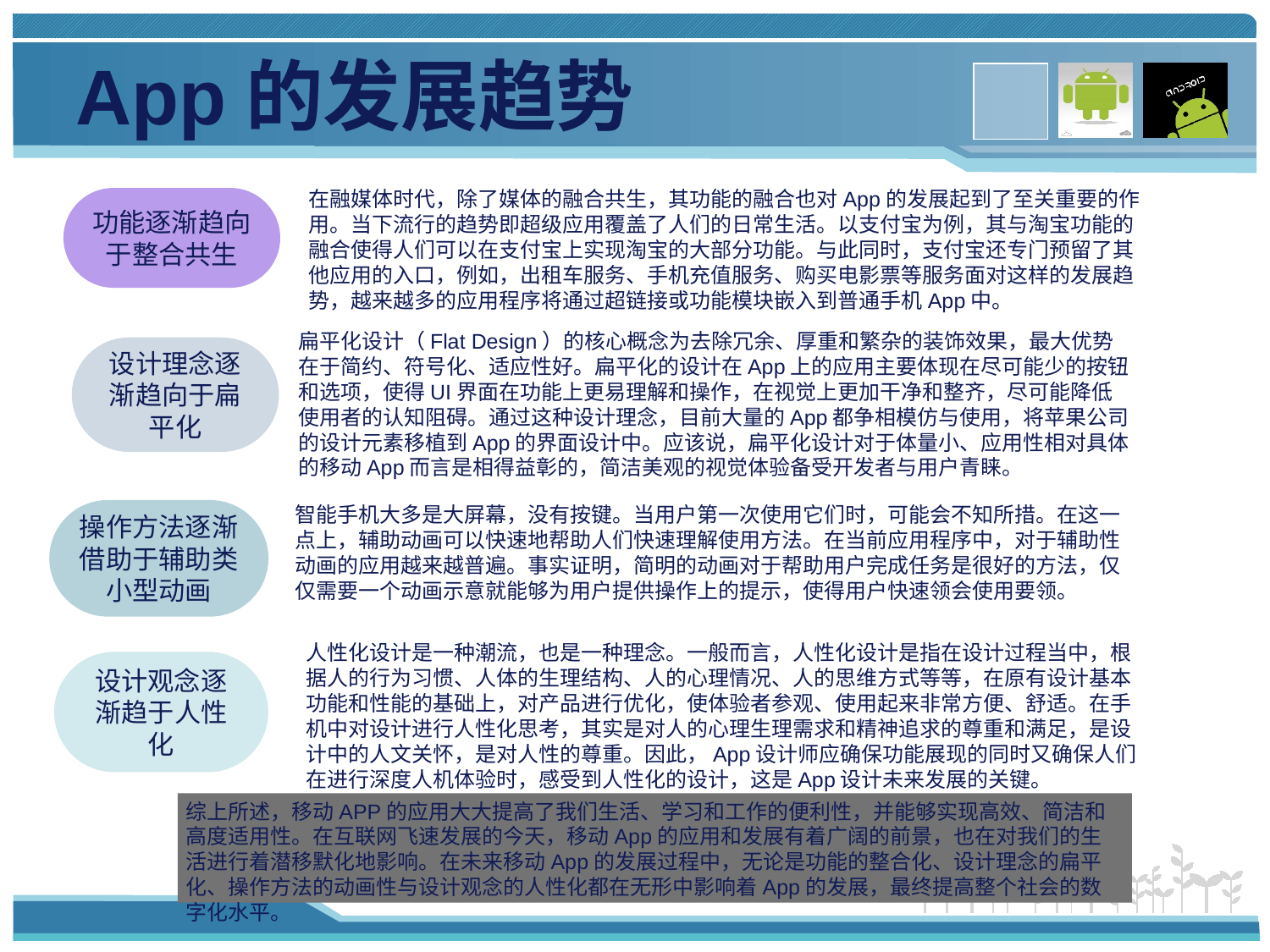

# App的发展趋势
在融媒体时代，除了媒体的融合共生，其功能的融合也对App的发展起到了至关重要的作用。当下流行的趋势即超级应用覆盖了人们的日常生活。以支付宝为例，其与淘宝功能的融合使得人们可以在支付宝上实现淘宝的大部分功能。与此同时，支付宝还专门预留了其他应用的入口，例如，出租车服务、手机充值服务、购买电影票等服务面对这样的发展趋势，越来越多的应用程序将通过超链接或功能模块嵌入到普通手机App中。

功能逐渐趋向于整合共生
扁平化设计（Flat Design）的核心概念为去除冗余、厚重和繁杂的装饰效果，最大优势在于简约、符号化、适应性好。扁平化的设计在App上的应用主要体现在尽可能少的按钮和选项，使得UI界面在功能上更易理解和操作，在视觉上更加干净和整齐，尽可能降低使用者的认知阻碍。通过这种设计理念，目前大量的App都争相模仿与使用，将苹果公司的设计元素移植到App的界面设计中。应该说，扁平化设计对于体量小、应用性相对具体的移动App而言是相得益彰的，简洁美观的视觉体验备受开发者与用户青睐。
设计理念逐渐趋向于扁平化
智能手机大多是大屏幕，没有按键。当用户第一次使用它们时，可能会不知所措。在这一点上，辅助动画可以快速地帮助人们快速理解使用方法。在当前应用程序中，对于辅助性动画的应用越来越普遍。事实证明，简明的动画对于帮助用户完成任务是很好的方法，仅仅需要一个动画示意就能够为用户提供操作上的提示，使得用户快速领会使用要领。

操作方法逐渐借助于辅助类小型动画
人性化设计是一种潮流，也是一种理念。一般而言，人性化设计是指在设计过程当中，根据人的行为习惯、人体的生理结构、人的心理情况、人的思维方式等等，在原有设计基本功能和性能的基础上，对产品进行优化，使体验者参观、使用起来非常方便、舒适。在手机中对设计进行人性化思考，其实是对人的心理生理需求和精神追求的尊重和满足，是设计中的人文关怀，是对人性的尊重。因此，App设计师应确保功能展现的同时又确保人们在进行深度人机体验时，感受到人性化的设计，这是App设计未来发展的关键。

设计观念逐渐趋于人性化
综上所述，移动APP的应用大大提高了我们生活、学习和工作的便利性，并能够实现高效、简洁和高度适用性。在互联网飞速发展的今天，移动App的应用和发展有着广阔的前景，也在对我们的生活进行着潜移默化地影响。在未来移动App的发展过程中，无论是功能的整合化、设计理念的扁平化、操作方法的动画性与设计观念的人性化都在无形中影响着App的发展，最终提高整个社会的数字化水平。